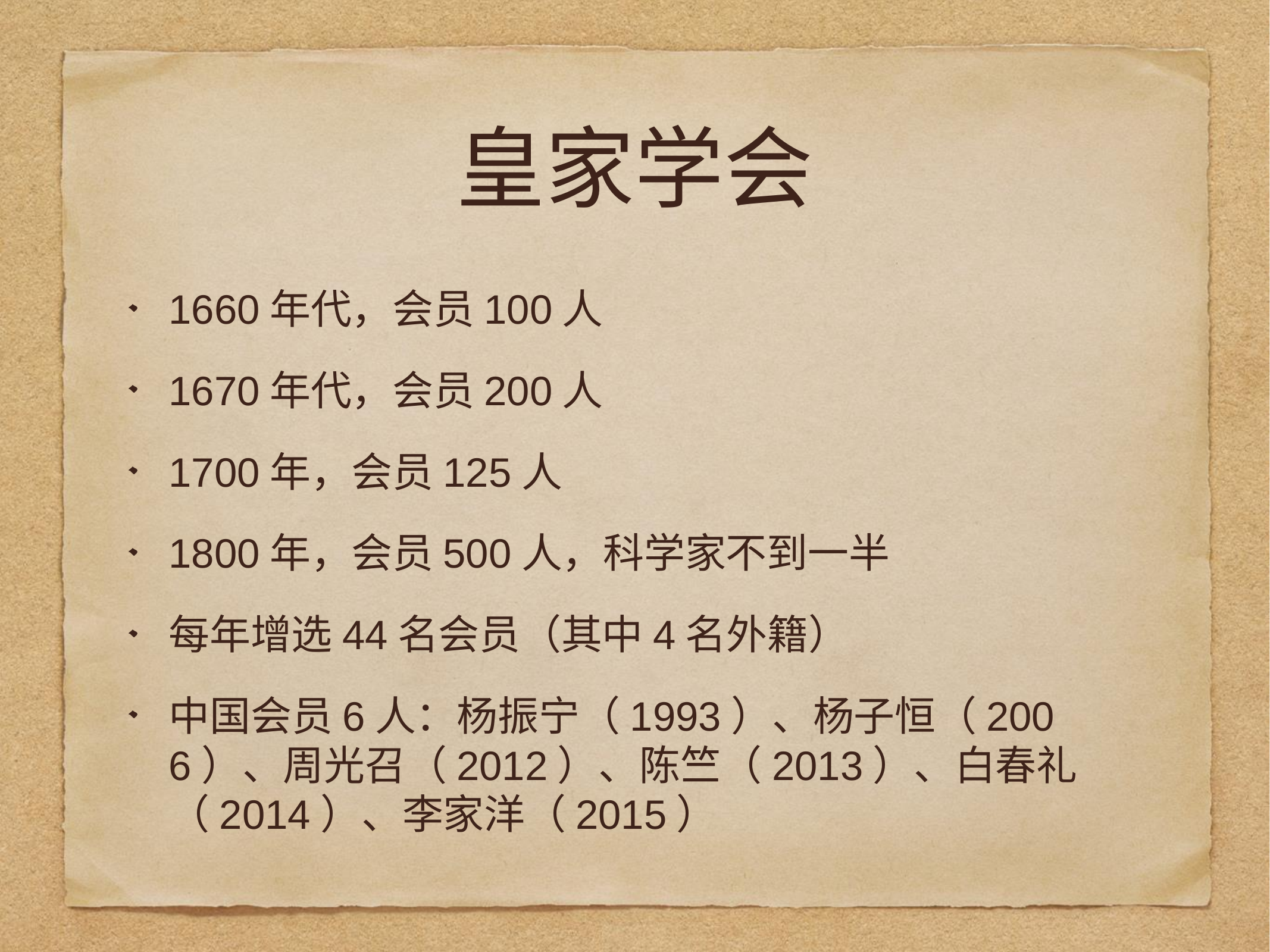

# 皇家学会
1660年代，会员100人
1670年代，会员200人
1700年，会员125人
1800年，会员500人，科学家不到一半
每年增选44名会员（其中4名外籍）
中国会员6人：杨振宁（1993）、杨子恒（2006）、周光召（2012）、陈竺（2013）、白春礼（2014）、李家洋（2015）